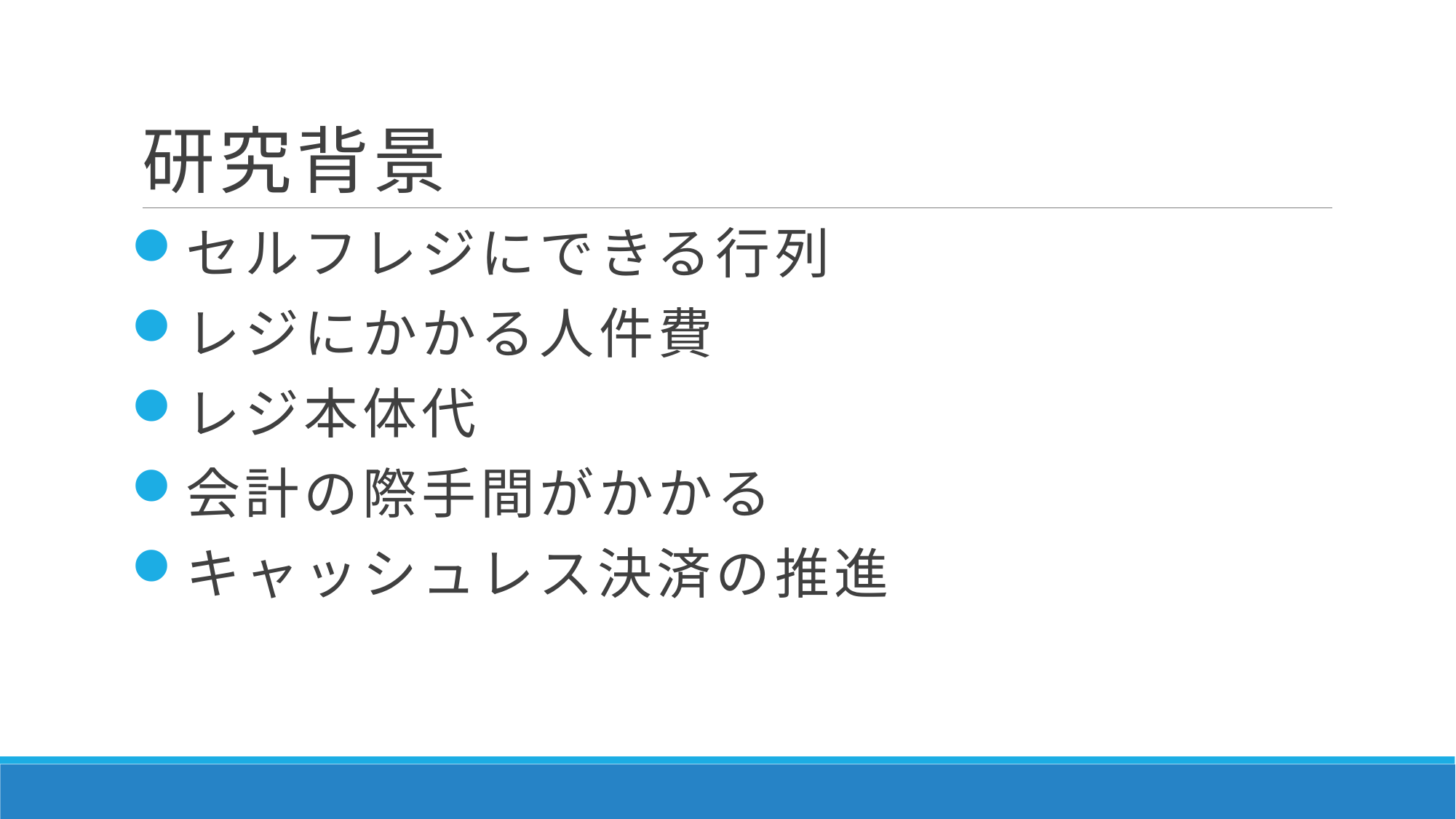

# 研究背景
セルフレジにできる行列
レジにかかる人件費
レジ本体代
会計の際手間がかかる
キャッシュレス決済の推進